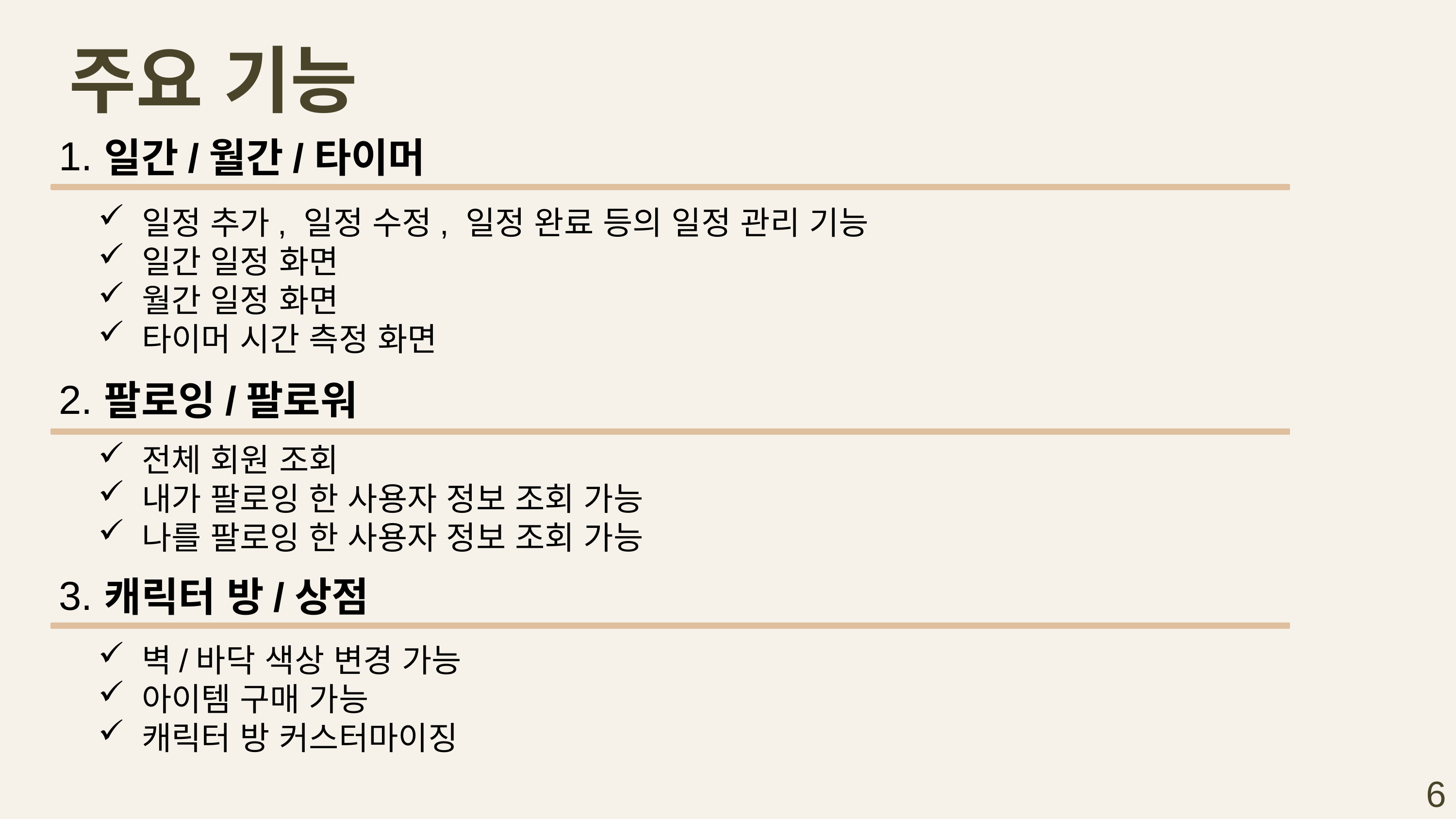

주요 기능
1.
일간/월간/타이머

 일정 추가, 일정 수정, 일정 완료 등의 일정 관리 기능
 일간 일정 화면
 월간 일정 화면
 타이머 시간 측정 화면
2.
팔로잉/팔로워

 전체 회원 조회
 내가 팔로잉 한 사용자 정보 조회 가능
 나를 팔로잉 한 사용자 정보 조회 가능
3.
캐릭터 방/상점

 벽/바닥 색상 변경 가능
 아이템 구매 가능
 캐릭터 방 커스터마이징
6